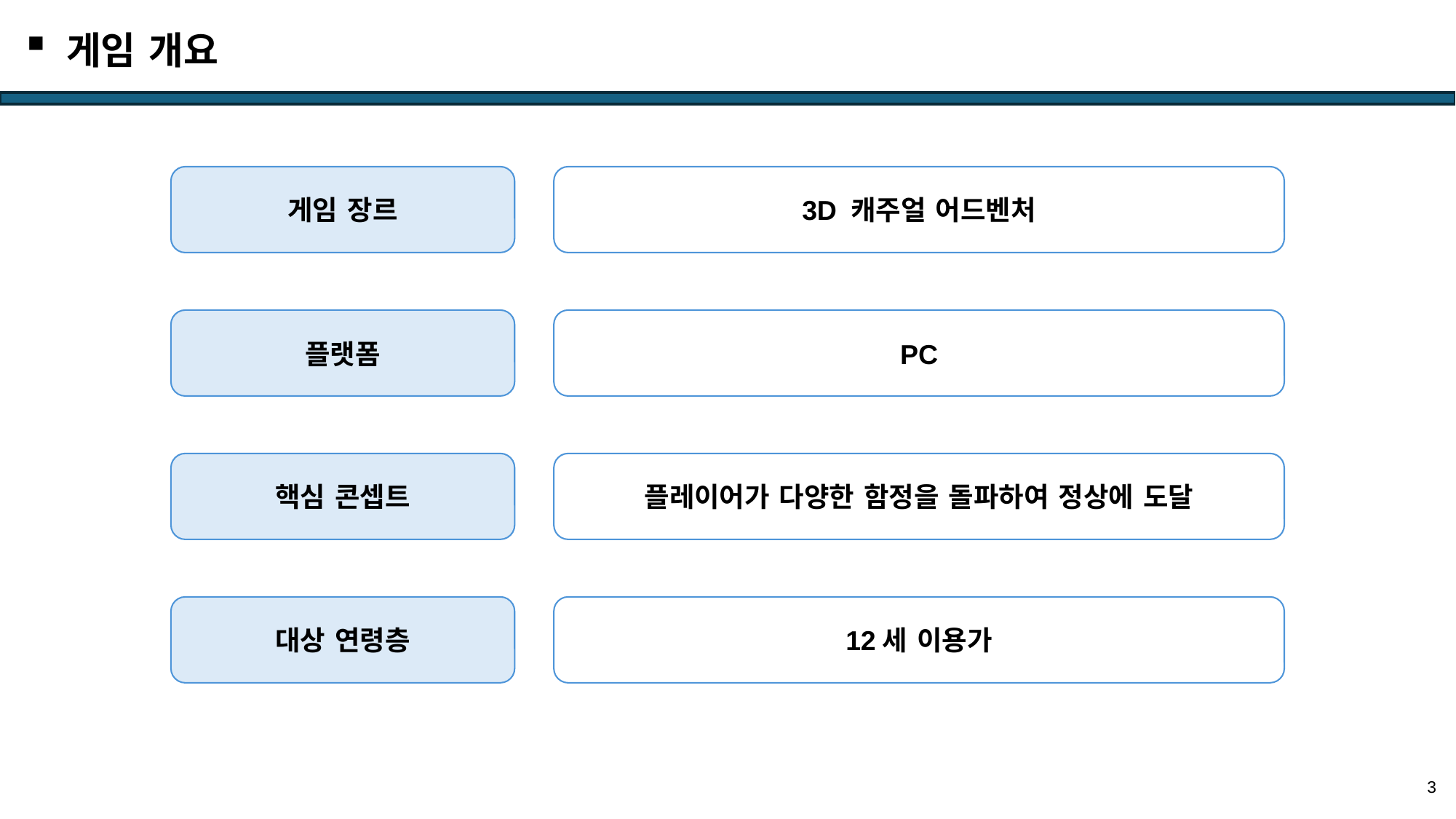

게임 개요

게임 장르
3D 캐주얼 어드벤처
플랫폼
PC
핵심 콘셉트
플레이어가 다양한 함정을 돌파하여 정상에 도달
대상 연령층
12세 이용가
3